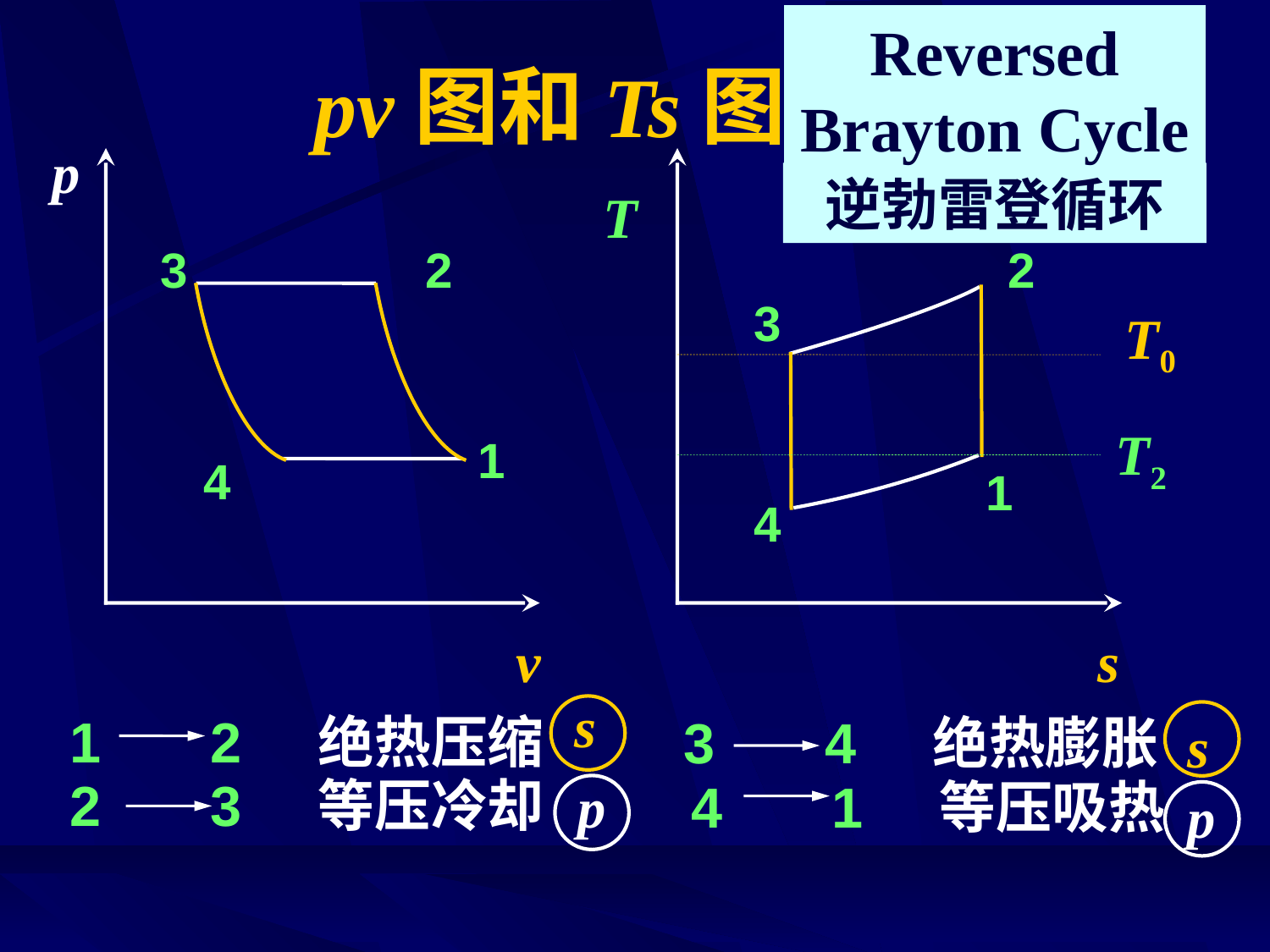

Reversed Brayton Cycle
# pv图和Ts图
 p

逆勃雷登循环
T
3
2
2

3
T0

T2
1
4

1

4

v
s
s

1       2    绝热压缩
3       4    绝热膨胀

s

2       3    等压冷却
p
4       1    等压吸热

p